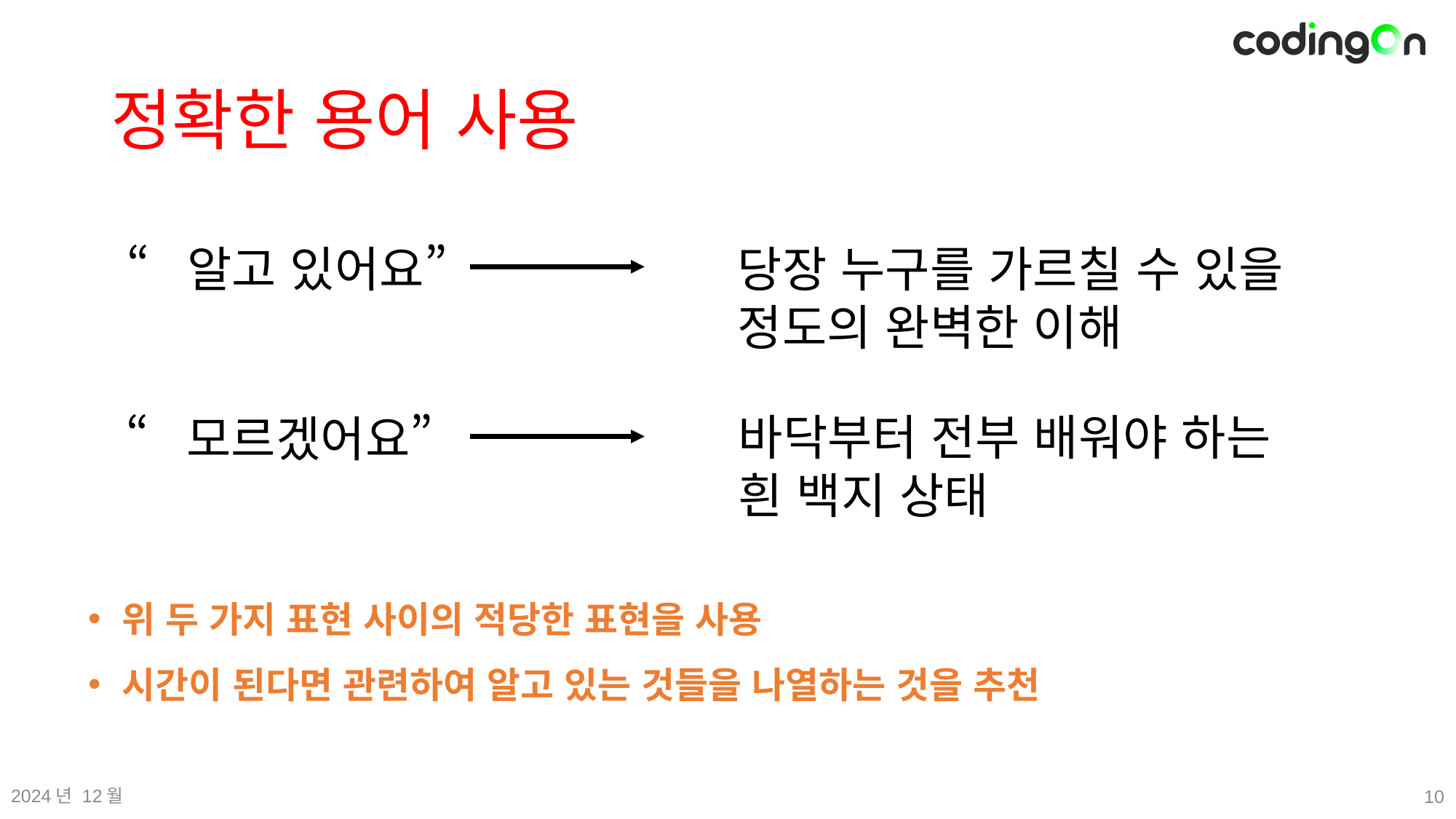

# 정확한 용어 사용
“알고 있어요”
당장 누구를 가르칠 수 있을
정도의 완벽한 이해
바닥부터 전부 배워야 하는
흰 백지 상태
“모르겠어요”
위 두 가지 표현 사이의 적당한 표현을 사용
시간이 된다면 관련하여 알고 있는 것들을 나열하는 것을 추천
2024년 12월
10